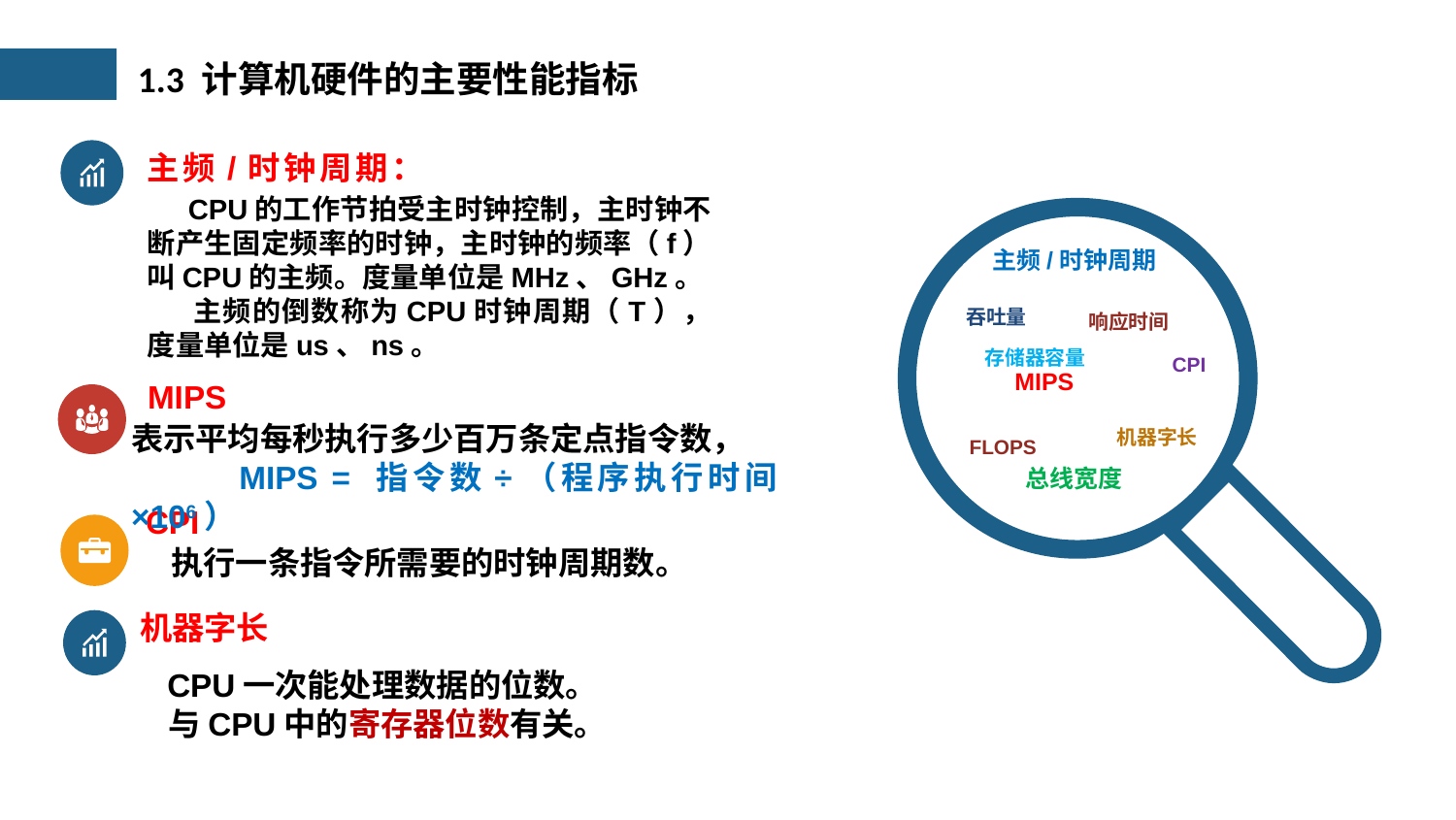

1.3 计算机硬件的主要性能指标

主频/时钟周期：
     CPU的工作节拍受主时钟控制，主时钟不断产生固定频率的时钟，主时钟的频率（f）叫CPU的主频。度量单位是MHz、GHz。
     主频的倒数称为CPU时钟周期（T），度量单位是us、ns。

主频/时钟周期
吞吐量
响应时间
存储器容量
CPI
MIPS
MIPS

表示平均每秒执行多少百万条定点指令数，
        MIPS = 指令数÷（程序执行时间×106）
机器字长
FLOPS
总线宽度
CPI

    执行一条指令所需要的时钟周期数。
机器字长

    CPU一次能处理数据的位数。
    与CPU中的寄存器位数有关。